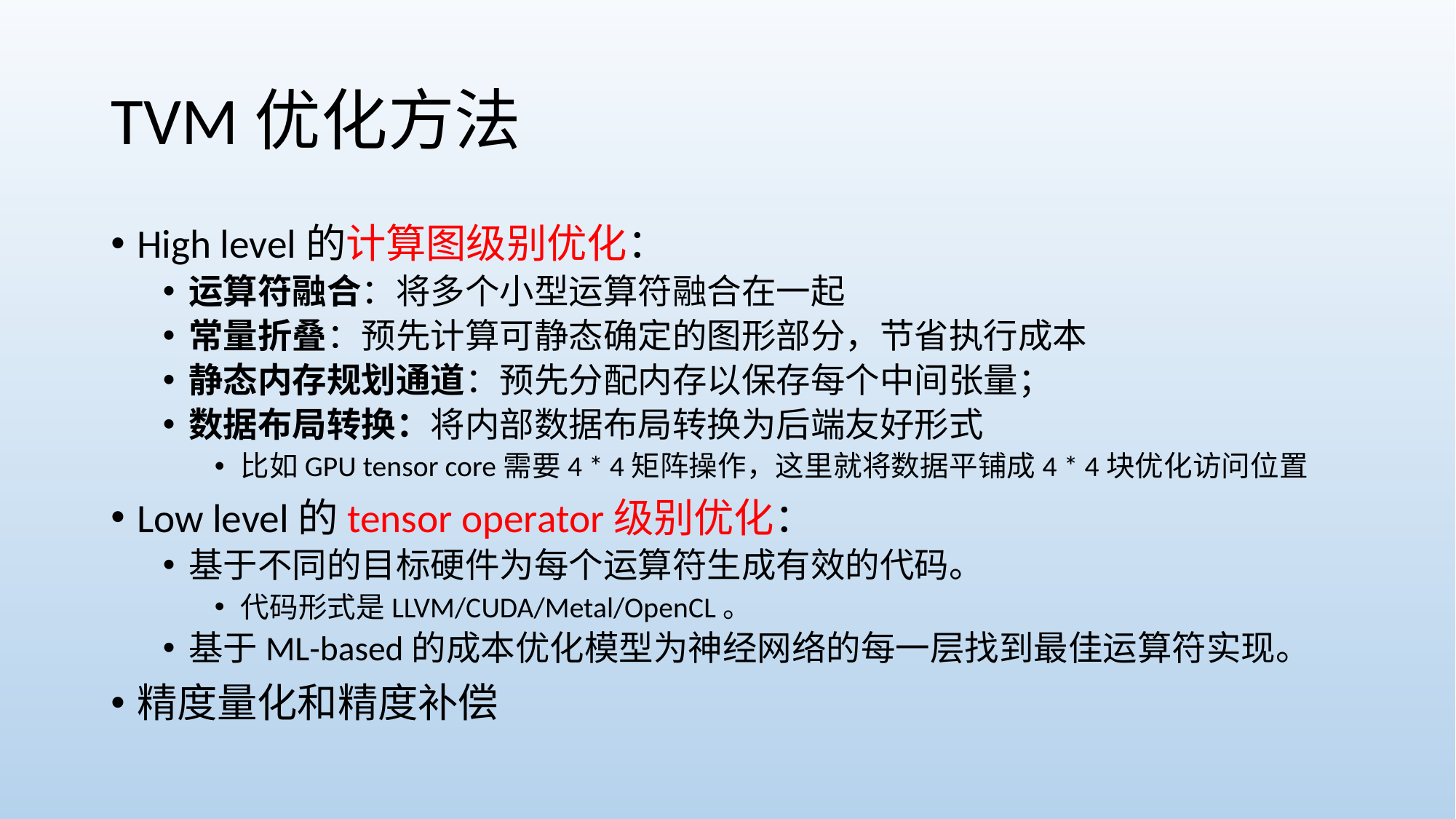

# TVM优化方法
High level的计算图级别优化：
运算符融合：将多个小型运算符融合在一起
常量折叠：预先计算可静态确定的图形部分，节省执行成本
静态内存规划通道：预先分配内存以保存每个中间张量；
数据布局转换：将内部数据布局转换为后端友好形式
比如GPU tensor core需要4 * 4矩阵操作，这里就将数据平铺成4 * 4块优化访问位置
Low level的tensor operator级别优化：
基于不同的目标硬件为每个运算符生成有效的代码。
代码形式是LLVM/CUDA/Metal/OpenCL。
基于ML-based的成本优化模型为神经网络的每一层找到最佳运算符实现。
精度量化和精度补偿